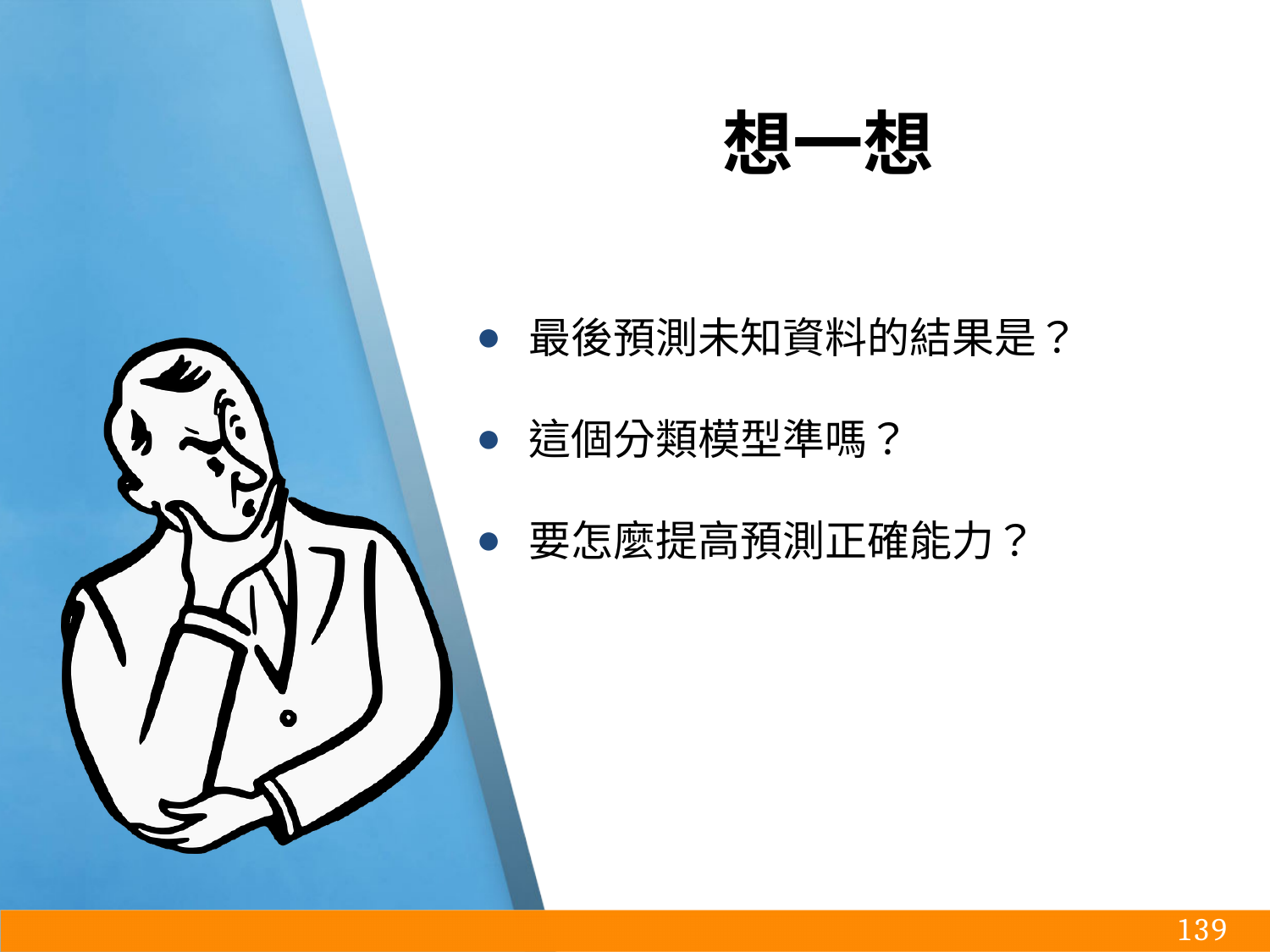

# 想一想
最後預測未知資料的結果是？
這個分類模型準嗎？
要怎麼提高預測正確能力？
139